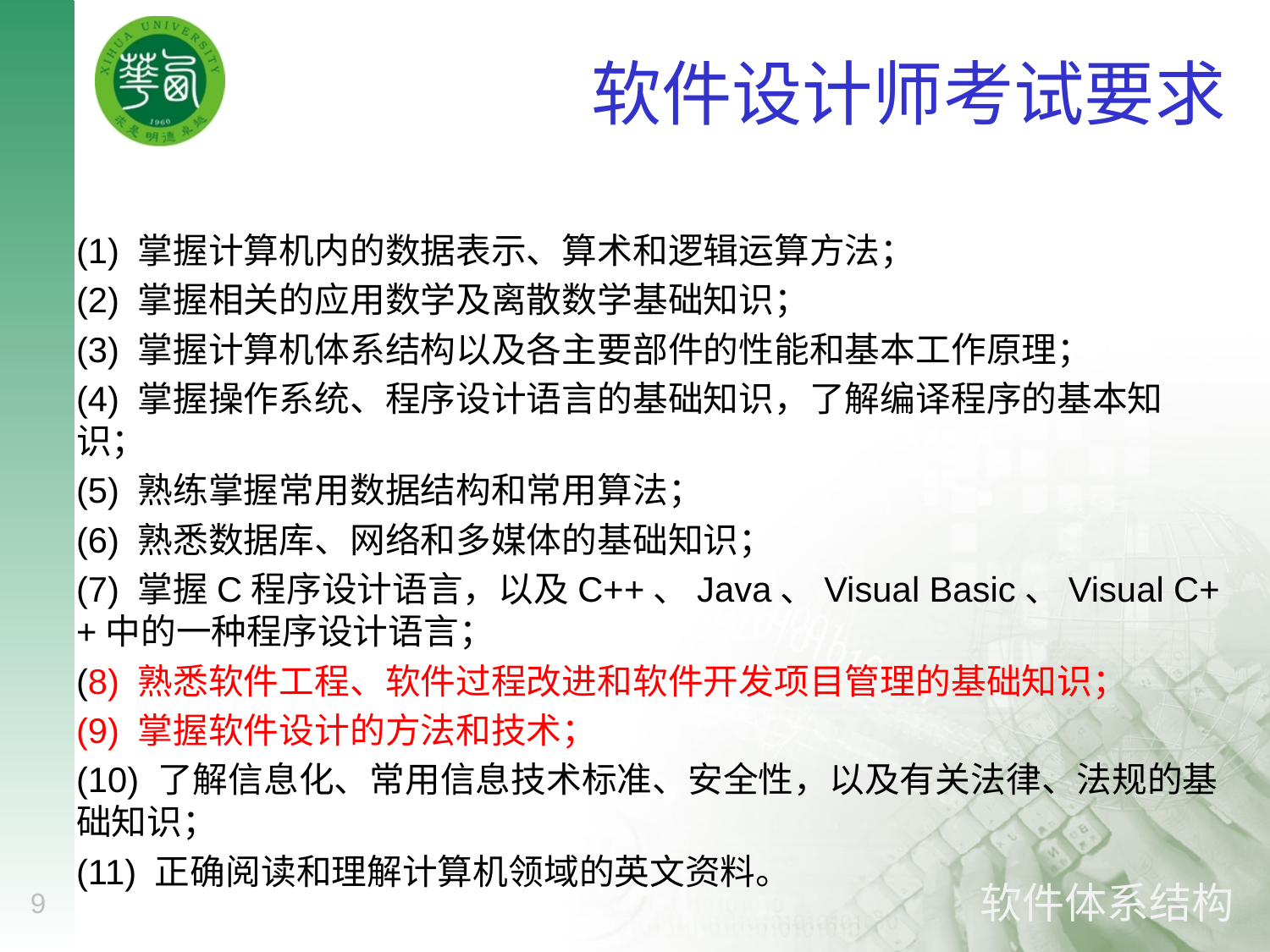

# 软件设计师考试要求
(1) 掌握计算机内的数据表示、算术和逻辑运算方法；
(2) 掌握相关的应用数学及离散数学基础知识；
(3) 掌握计算机体系结构以及各主要部件的性能和基本工作原理；
(4) 掌握操作系统、程序设计语言的基础知识，了解编译程序的基本知识；
(5) 熟练掌握常用数据结构和常用算法；
(6) 熟悉数据库、网络和多媒体的基础知识；
(7) 掌握C程序设计语言，以及C++、Java、Visual Basic、Visual C++中的一种程序设计语言；
(8) 熟悉软件工程、软件过程改进和软件开发项目管理的基础知识；
(9) 掌握软件设计的方法和技术；
(10) 了解信息化、常用信息技术标准、安全性，以及有关法律、法规的基础知识；
(11) 正确阅读和理解计算机领域的英文资料。
9